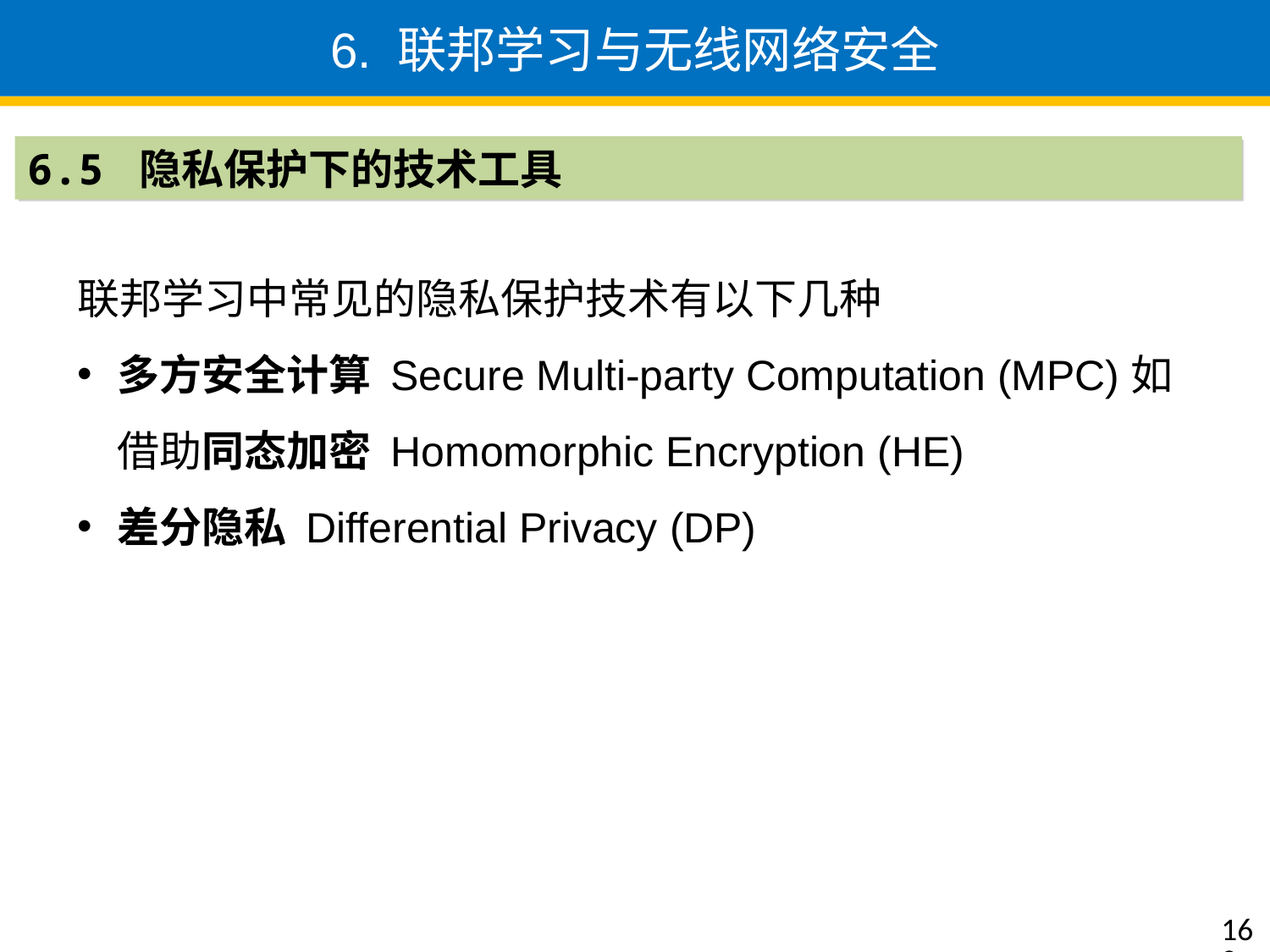

6. 联邦学习与无线网络安全
6.5 隐私保护下的技术工具
联邦学习中常见的隐私保护技术有以下几种
多方安全计算 Secure Multi-party Computation (MPC)如借助同态加密 Homomorphic Encryption (HE)
差分隐私 Differential Privacy (DP)
168